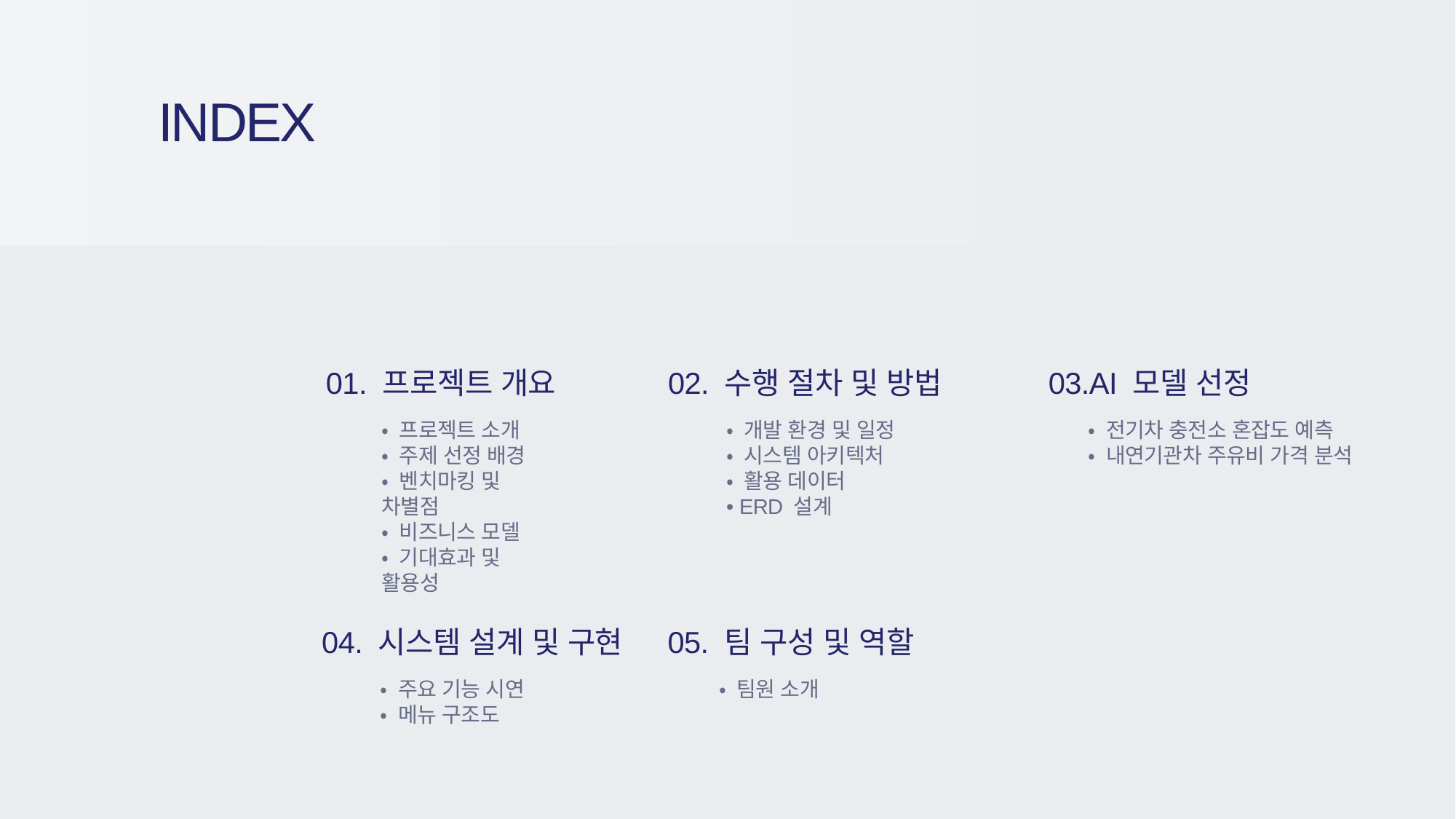

INDEX
03.AI 모델 선정
• 전기차 충전소 혼잡도 예측
• 내연기관차 주유비 가격 분석
01. 프로젝트 개요
• 프로젝트 소개
• 주제 선정 배경
• 벤치마킹 및 차별점
• 비즈니스 모델
• 기대효과 및 활용성

02. 수행 절차 및 방법
• 개발 환경 및 일정
• 시스템 아키텍처
• 활용 데이터
• ERD 설계
04. 시스템 설계 및 구현
• 주요 기능 시연
• 메뉴 구조도
05. 팀 구성 및 역할
• 팀원 소개